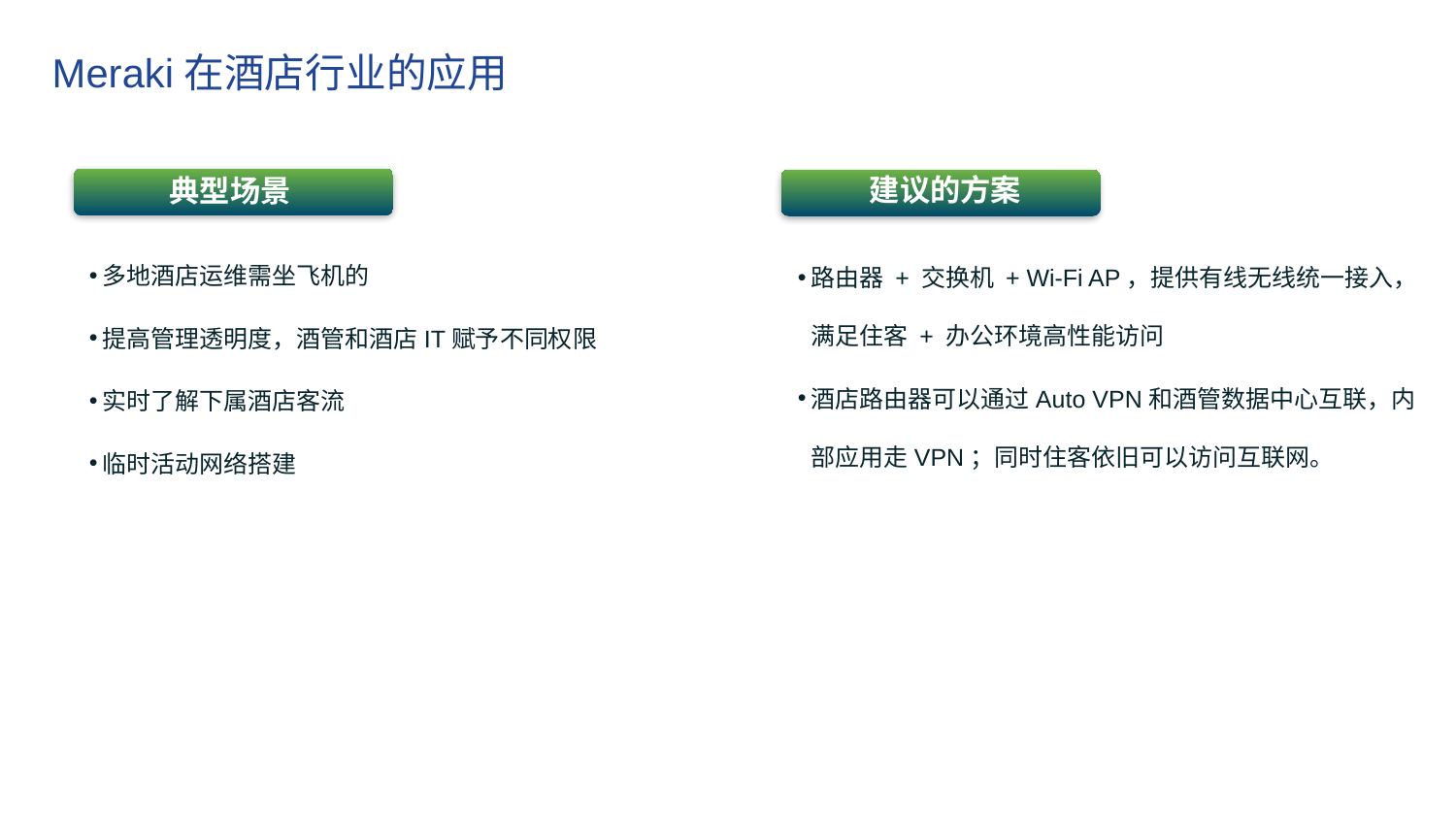

Meraki在酒店行业的应用
典型场景

建议的方案
思科团队主要成员
多地酒店运维需坐飞机的
提高管理透明度，酒管和酒店IT赋予不同权限
实时了解下属酒店客流
临时活动网络搭建
路由器 + 交换机 + Wi-Fi AP，提供有线无线统一接入，满足住客 + 办公环境高性能访问
酒店路由器可以通过Auto VPN和酒管数据中心互联，内部应用走VPN；同时住客依旧可以访问互联网。